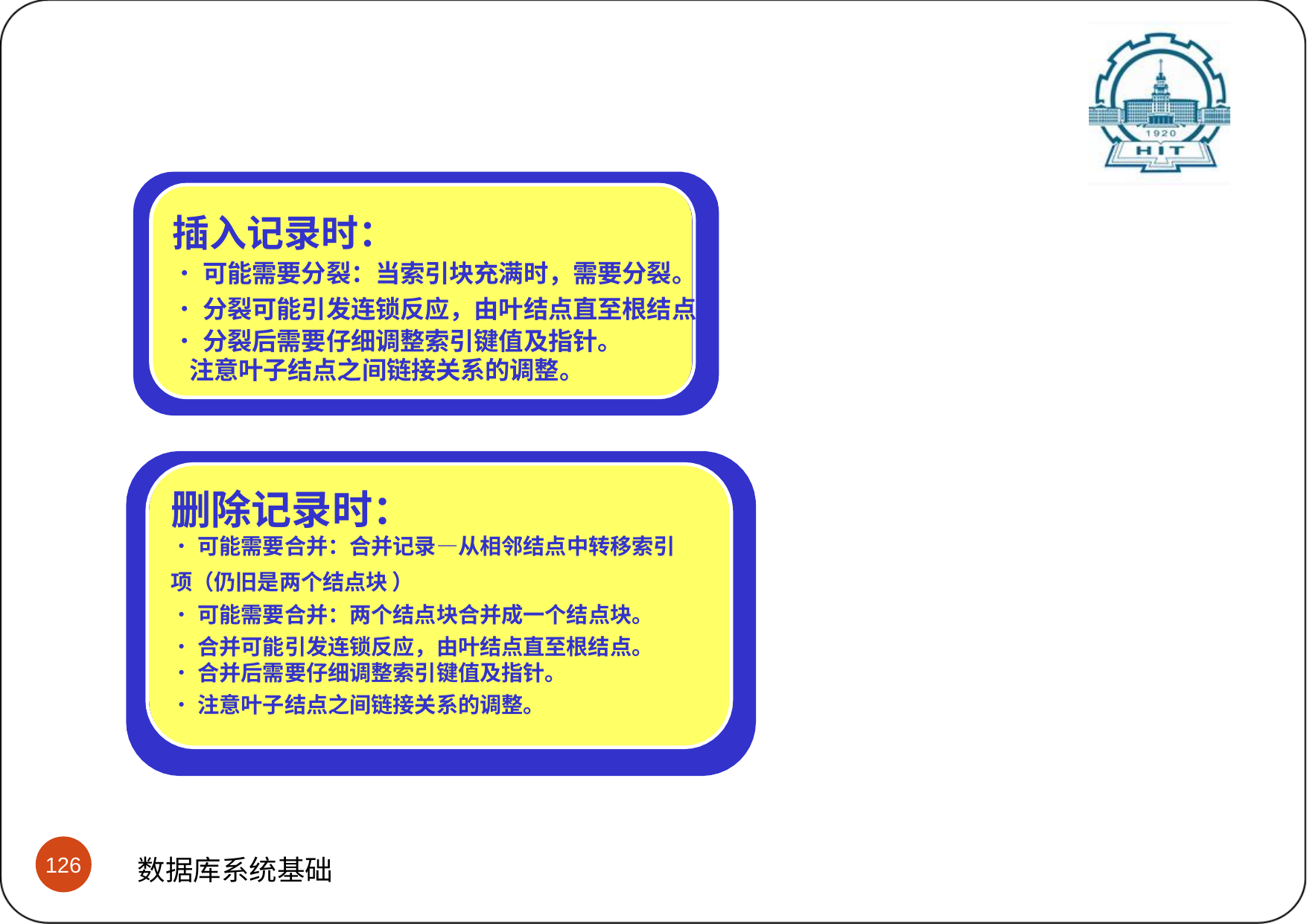

# B+树之分裂与合并过程再示例 (11)要点概括

插入记录时：
•可能需要分裂：当索引块充满时，需要分裂。
•分裂可能引发连锁反应，由叶结点直至根结点。
•分裂后需要仔细调整索引键值及指针。
  注意叶子结点之间链接关系的调整。

删除记录时：
•可能需要合并：合并记录—从相邻结点中转移索引项（仍旧是两个结点块 ）
•可能需要合并：两个结点块合并成一个结点块。
•合并可能引发连锁反应，由叶结点直至根结点。
•合并后需要仔细调整索引键值及指针。
•注意叶子结点之间链接关系的调整。